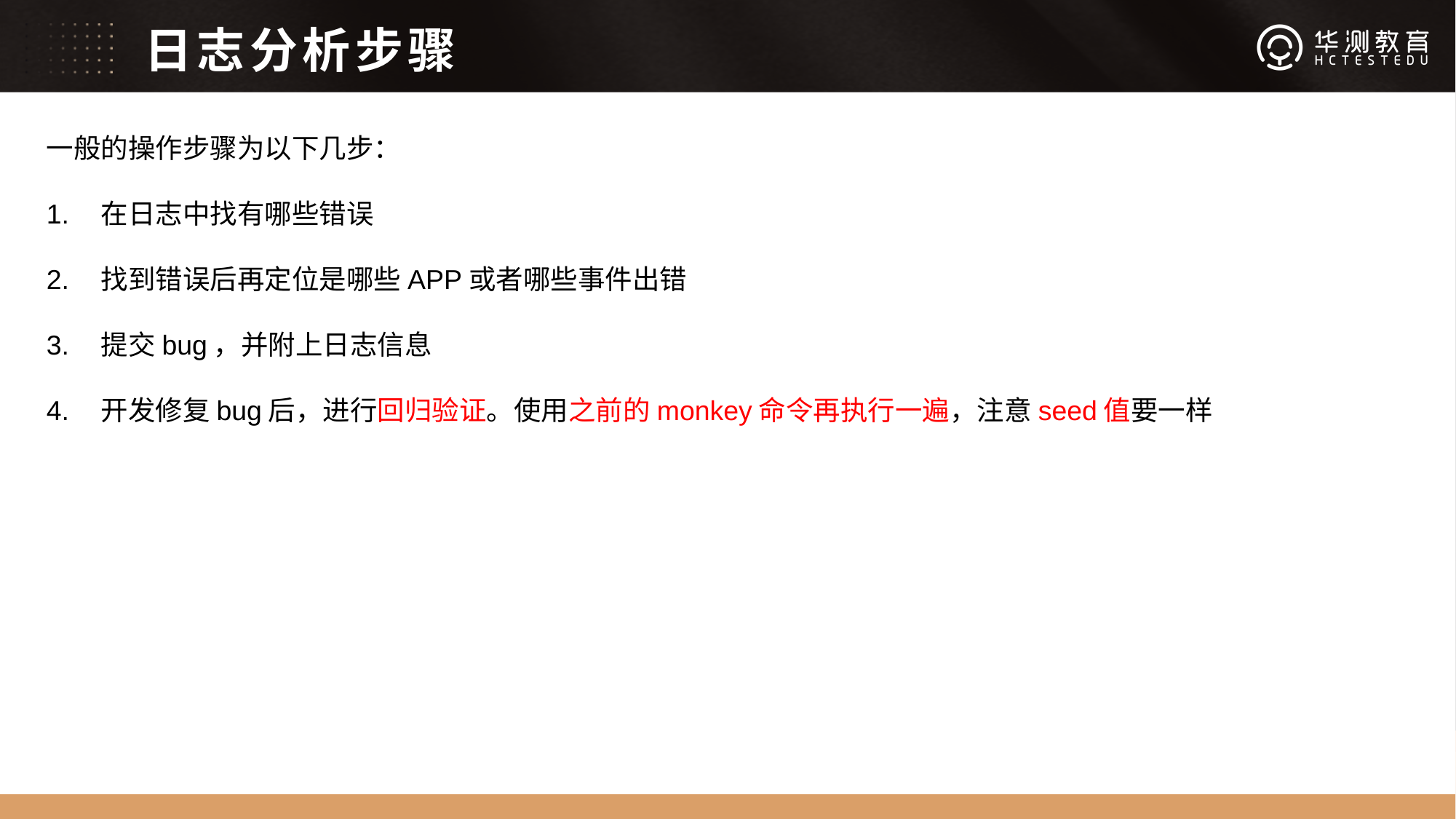

# 日志分析步骤
一般的操作步骤为以下几步：
在日志中找有哪些错误
找到错误后再定位是哪些APP或者哪些事件出错
提交bug，并附上日志信息
开发修复bug后，进行回归验证。使用之前的monkey命令再执行一遍，注意seed值要一样